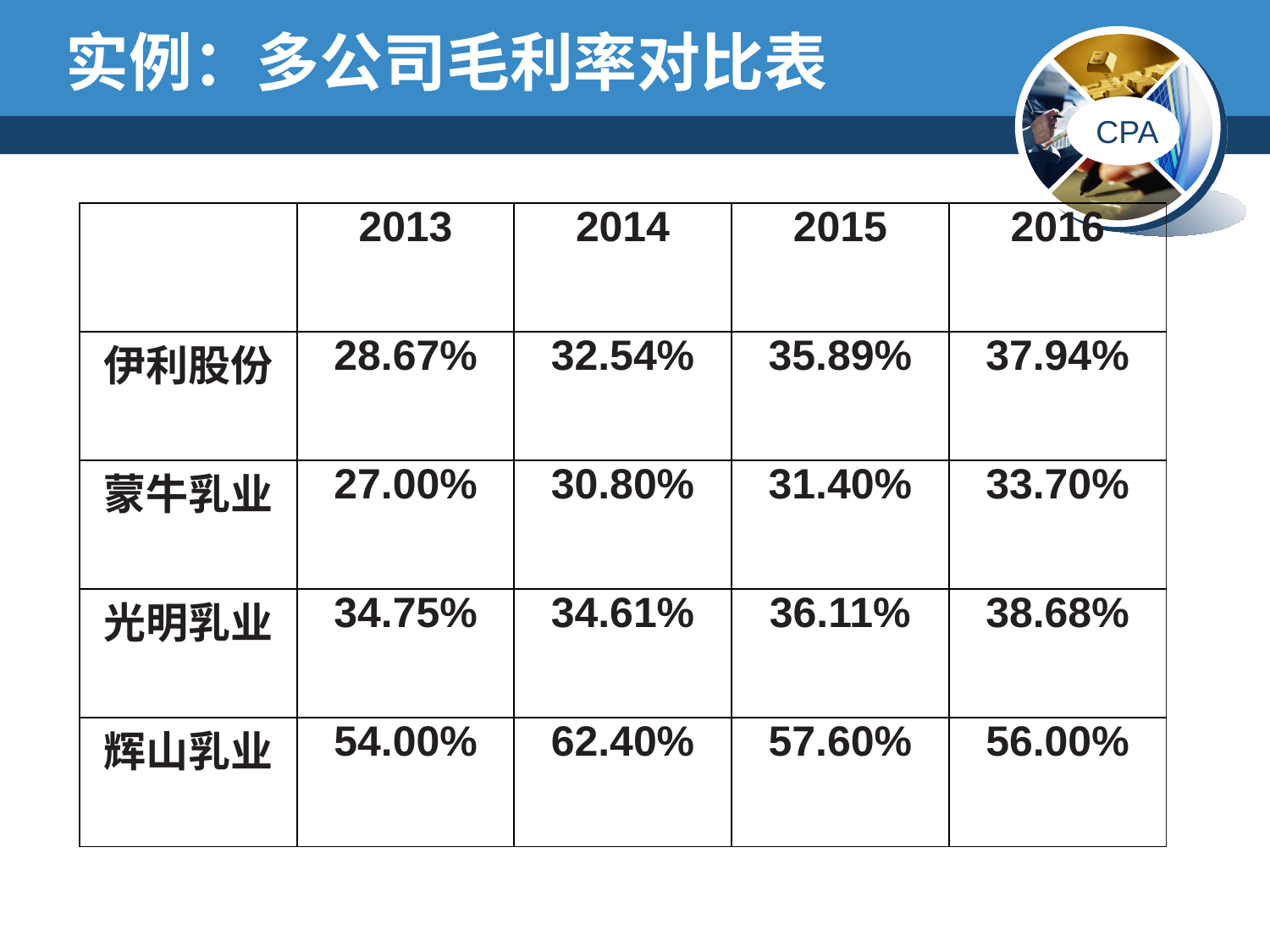

# 实例：多公司毛利率对比表

|  | 2013 | 2014 | 2015 | 2016 |
| --- | --- | --- | --- | --- |
| 伊利股份 | 28.67% | 32.54% | 35.89% | 37.94% |
| 蒙牛乳业 | 27.00% | 30.80% | 31.40% | 33.70% |
| 光明乳业 | 34.75% | 34.61% | 36.11% | 38.68% |
| 辉山乳业 | 54.00% | 62.40% | 57.60% | 56.00% |